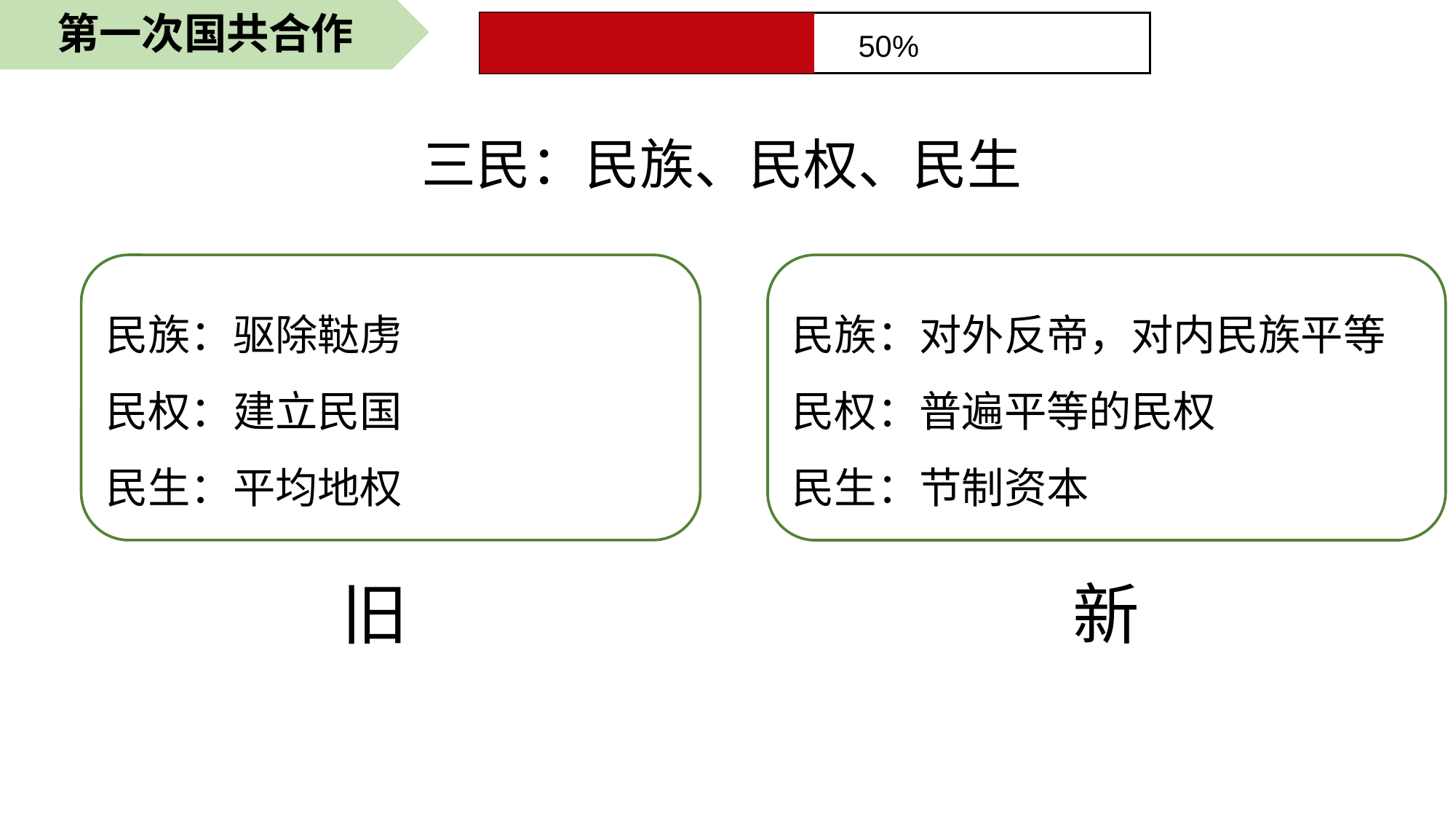

第一次国共合作

50%
三民：民族、民权、民生

民族：驱除鞑虏
民权：建立民国
民生：平均地权
民族：对外反帝，对内民族平等
民权：普遍平等的民权
民生：节制资本
旧
新